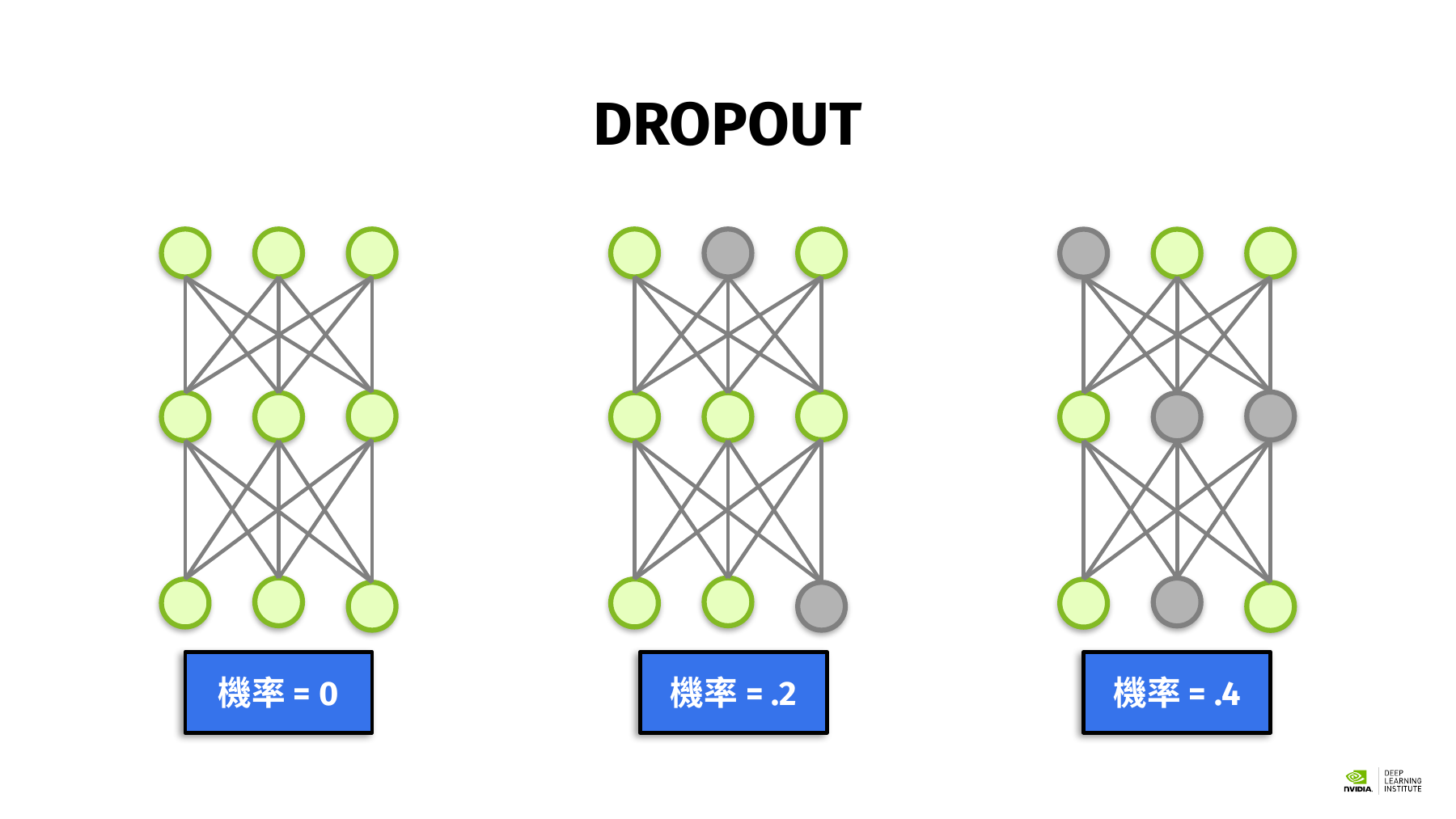

# Dropout

機率= 0
機率= .2
機率= .4